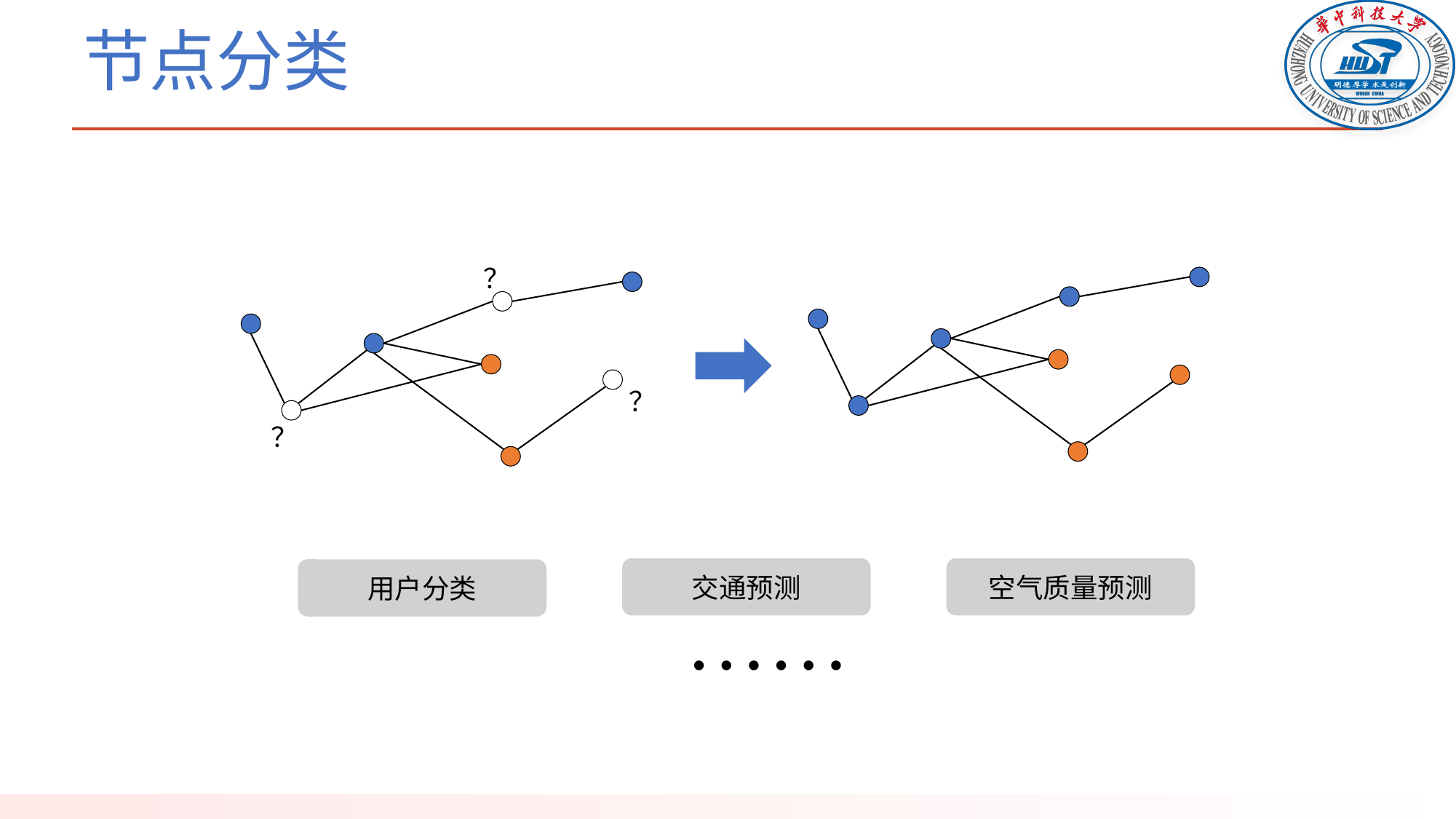

# 节点分类
？

？
？
空气质量预测
交通预测
用户分类
……